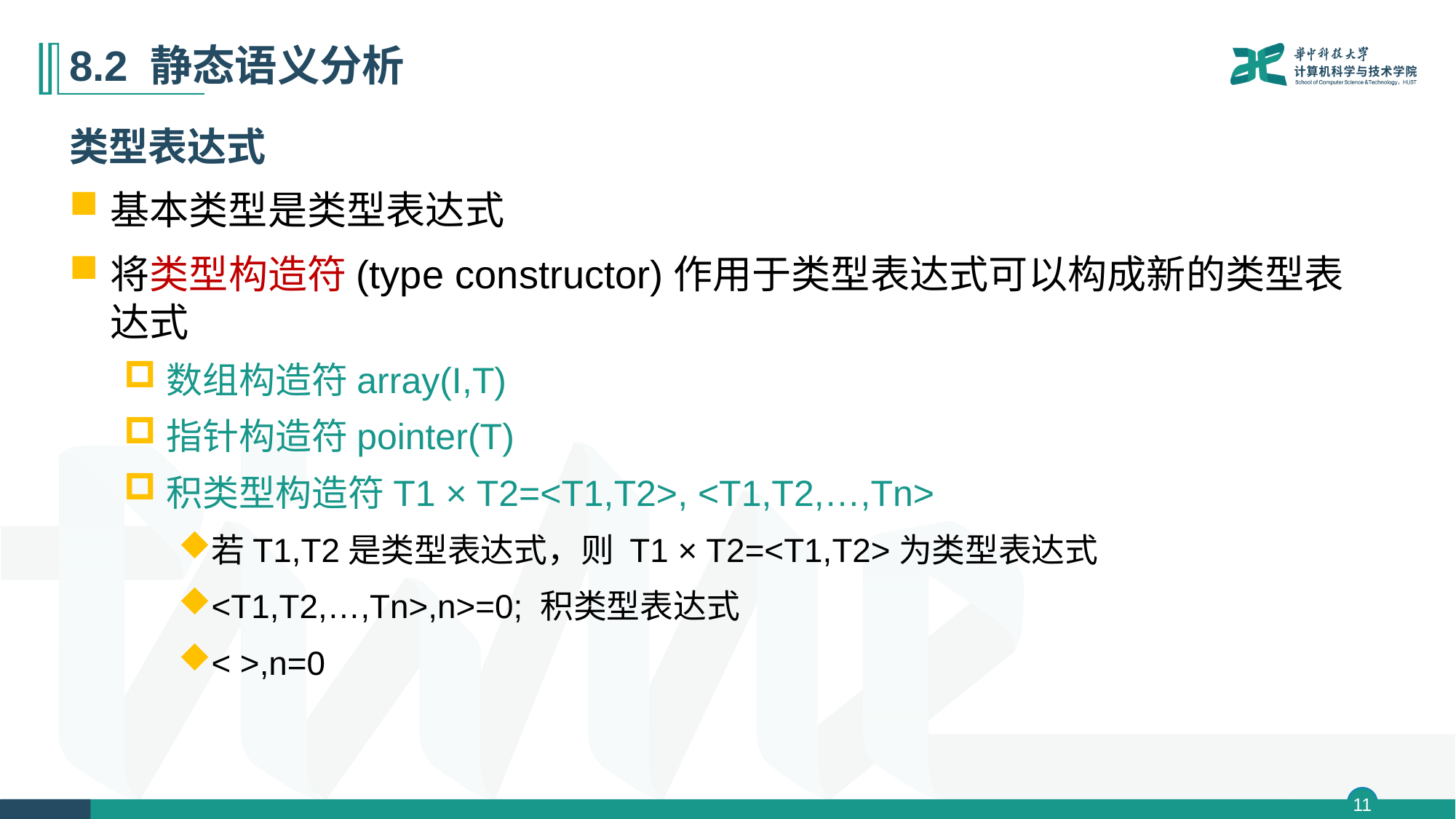

# 8.2 静态语义分析
类型表达式
基本类型是类型表达式
将类型构造符(type constructor)作用于类型表达式可以构成新的类型表达式
数组构造符array(I,T)
指针构造符pointer(T)
积类型构造符T1 × T2=<T1,T2>, <T1,T2,…,Tn>
若T1,T2是类型表达式，则 T1 × T2=<T1,T2>为类型表达式
<T1,T2,…,Tn>,n>=0; 积类型表达式
< >,n=0